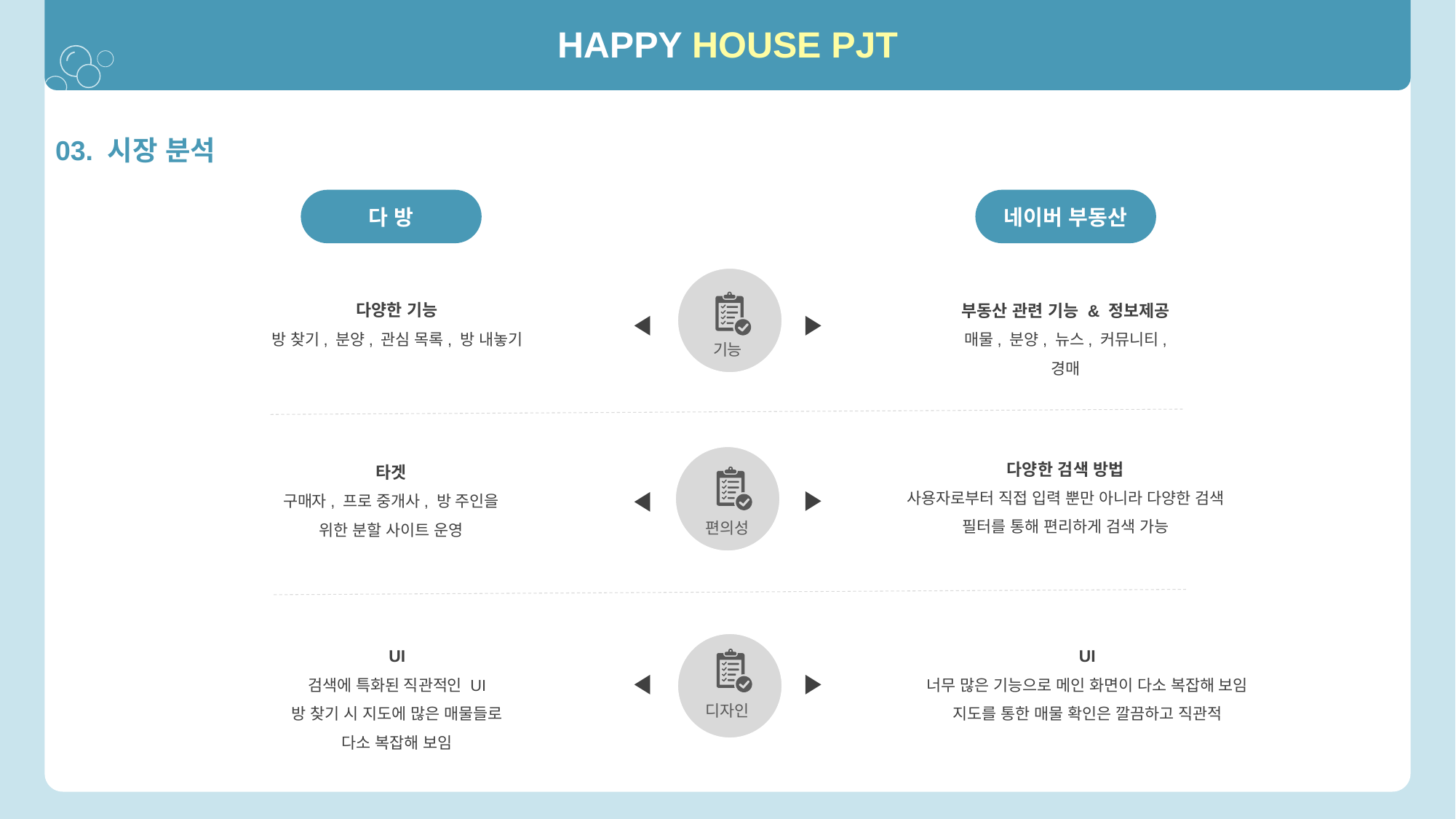

HAPPY HOUSE PJT

03. 시장 분석

다 방
네이버 부동산

다양한 기능
방 찾기, 분양, 관심 목록, 방 내놓기
부동산 관련 기능 & 정보제공
매물, 분양, 뉴스, 커뮤니티, 경매

▶
◀
기능

다양한 검색 방법
사용자로부터 직접 입력 뿐만 아니라 다양한 검색 필터를 통해 편리하게 검색 가능

타겟
구매자, 프로 중개사, 방 주인을 위한 분할 사이트 운영

▶
◀
편의성
UI
검색에 특화된 직관적인 UI
방 찾기 시 지도에 많은 매물들로 다소 복잡해 보임
UI
너무 많은 기능으로 메인 화면이 다소 복잡해 보임
지도를 통한 매물 확인은 깔끔하고 직관적

▶
◀
디자인